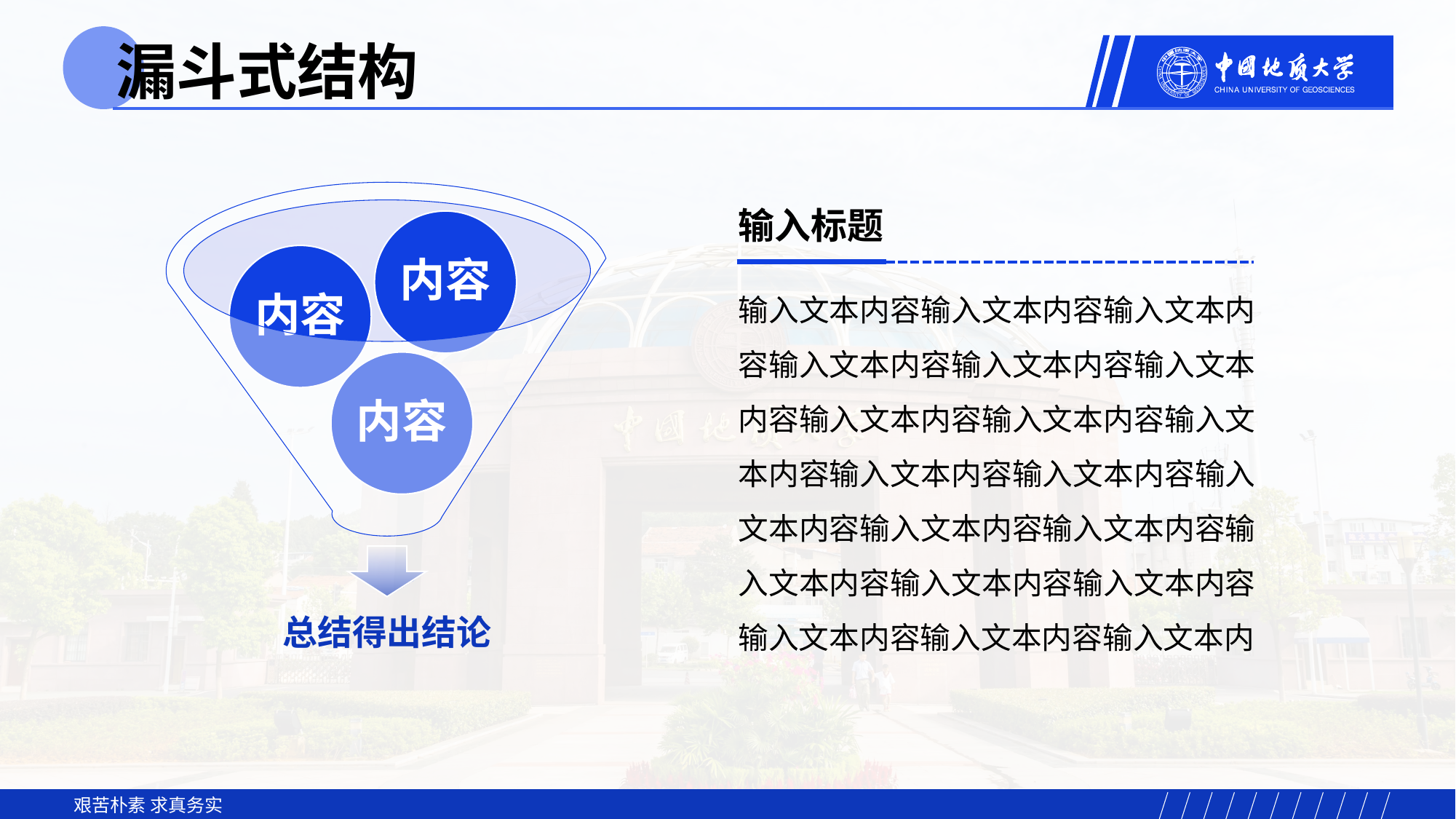

漏斗式结构
总结得出结论
内容
内容
内容
输入标题
输入文本内容输入文本内容输入文本内容输入文本内容输入文本内容输入文本内容输入文本内容输入文本内容输入文本内容输入文本内容输入文本内容输入文本内容输入文本内容输入文本内容输入文本内容输入文本内容输入文本内容输入文本内容输入文本内容输入文本内